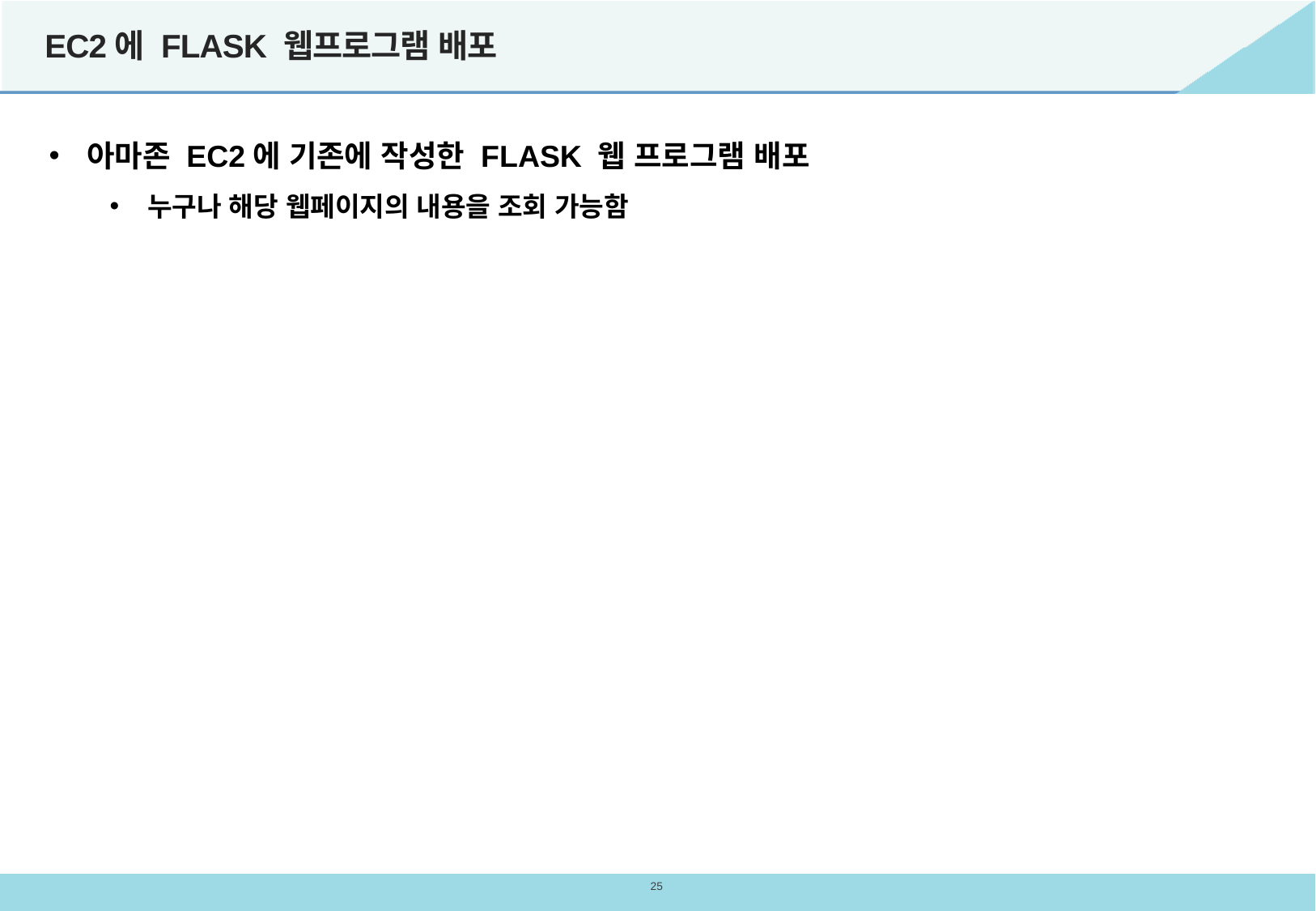

# EC2에 FLASK 웹프로그램 배포
아마존 EC2에 기존에 작성한 FLASK 웹 프로그램 배포
누구나 해당 웹페이지의 내용을 조회 가능함